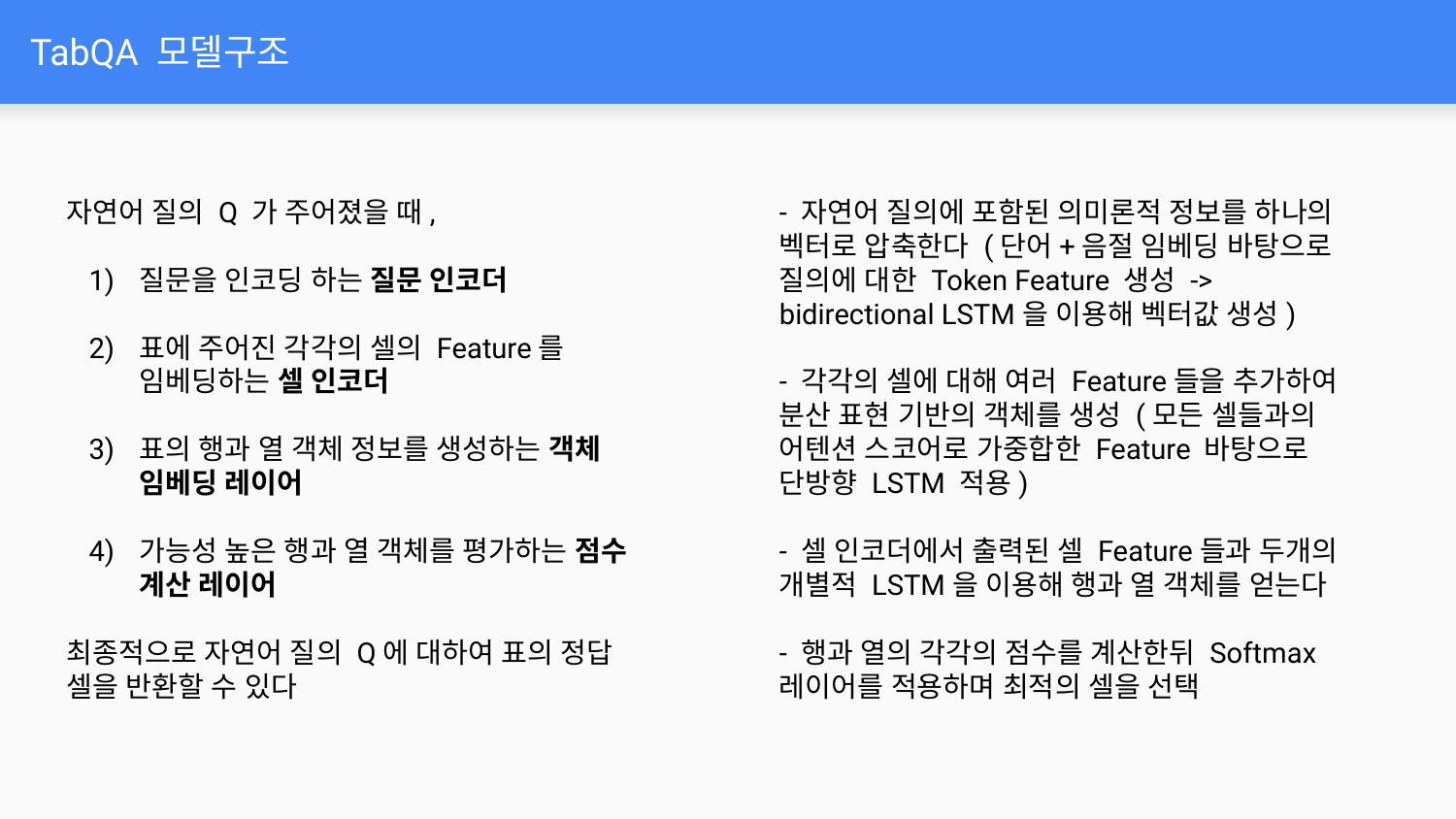

# TabQA 모델구조
자연어 질의 Q 가 주어졌을 때,

질문을 인코딩 하는 질문 인코더

표에 주어진 각각의 셀의 Feature를 임베딩하는 셀 인코더

표의 행과 열 객체 정보를 생성하는 객체 임베딩 레이어

가능성 높은 행과 열 객체를 평가하는 점수 계산 레이어

최종적으로 자연어 질의 Q에 대하여 표의 정답 셀을 반환할 수 있다
- 자연어 질의에 포함된 의미론적 정보를 하나의 벡터로 압축한다 (단어+음절 임베딩 바탕으로 질의에 대한 Token Feature 생성 -> bidirectional LSTM을 이용해 벡터값 생성)

- 각각의 셀에 대해 여러 Feature들을 추가하여 분산 표현 기반의 객체를 생성 (모든 셀들과의 어텐션 스코어로 가중합한 Feature 바탕으로 단방향 LSTM 적용)

- 셀 인코더에서 출력된 셀 Feature들과 두개의 개별적 LSTM을 이용해 행과 열 객체를 얻는다

- 행과 열의 각각의 점수를 계산한뒤 Softmax 레이어를 적용하며 최적의 셀을 선택